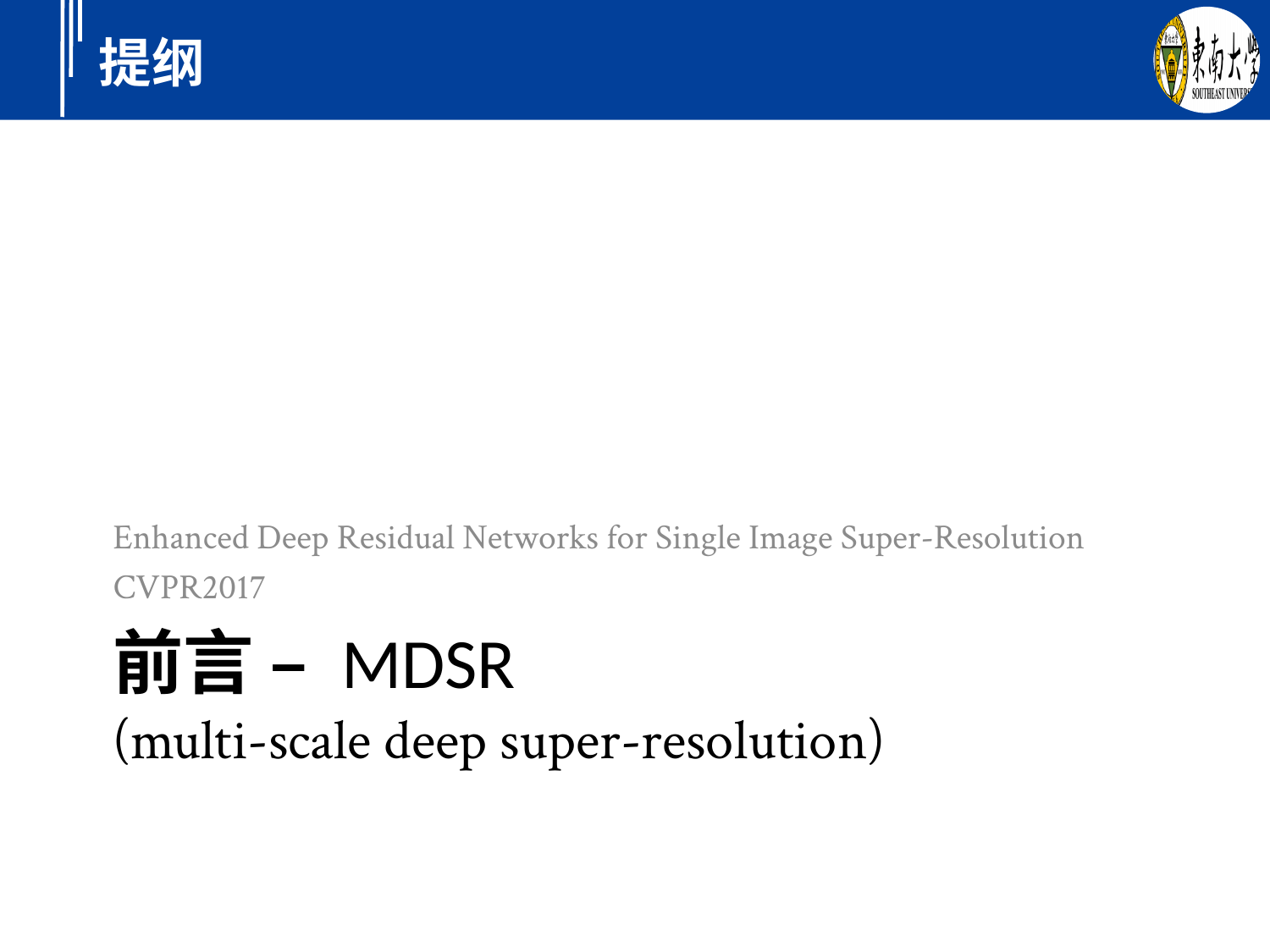

Enhanced Deep Residual Networks for Single Image Super-Resolution
CVPR2017
# 前言 – MDSR
(multi-scale deep super-resolution)